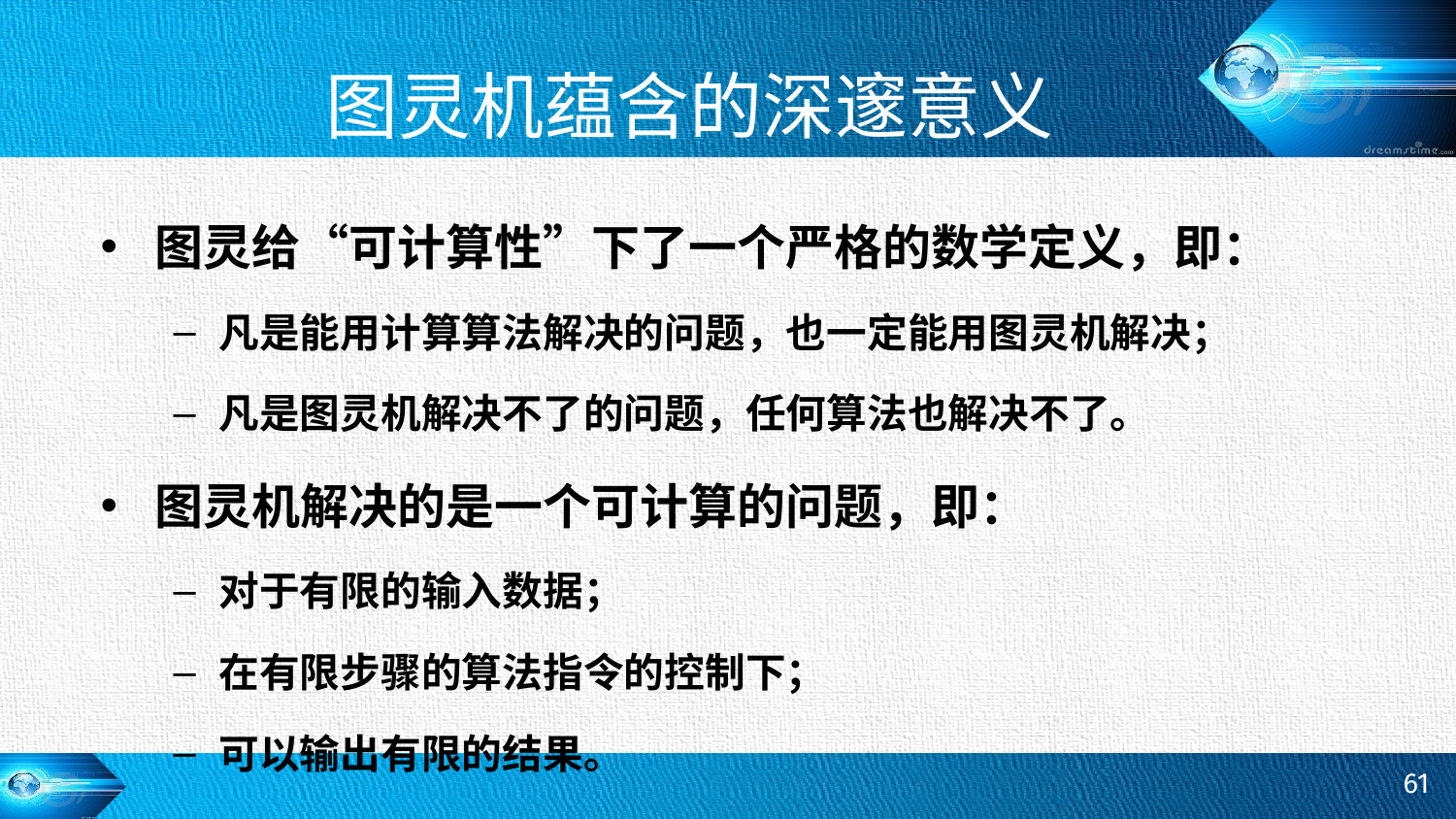

# 图灵机蕴含的深邃意义
图灵给“可计算性”下了一个严格的数学定义，即：
凡是能用计算算法解决的问题，也一定能用图灵机解决；
凡是图灵机解决不了的问题，任何算法也解决不了。
图灵机解决的是一个可计算的问题，即：
对于有限的输入数据；
在有限步骤的算法指令的控制下；
可以输出有限的结果。

61